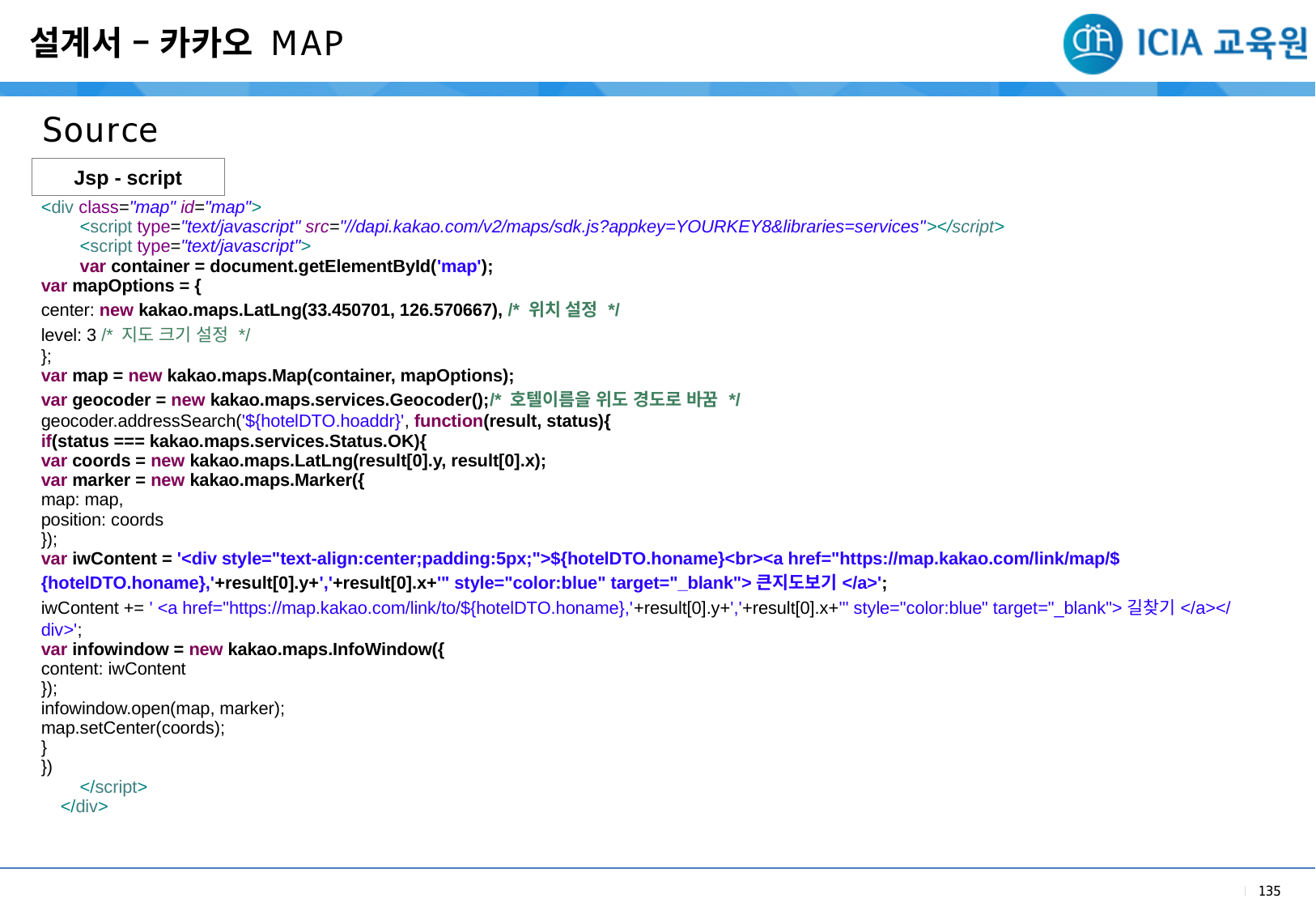

설계서 – 카카오 MAP
Source
Jsp - script
| <div class="map" id="map"> <script type="text/javascript" src="//dapi.kakao.com/v2/maps/sdk.js?appkey=YOURKEY8&libraries=services"></script> <script type="text/javascript"> var container = document.getElementById('map'); var mapOptions = { center: new kakao.maps.LatLng(33.450701, 126.570667), /\* 위치 설정 \*/ level: 3 /\* 지도 크기 설정 \*/ }; var map = new kakao.maps.Map(container, mapOptions); var geocoder = new kakao.maps.services.Geocoder();/\* 호텔이름을 위도 경도로 바꿈 \*/ geocoder.addressSearch('${hotelDTO.hoaddr}', function(result, status){ if(status === kakao.maps.services.Status.OK){ var coords = new kakao.maps.LatLng(result[0].y, result[0].x); var marker = new kakao.maps.Marker({ map: map, position: coords }); var iwContent = '<div style="text-align:center;padding:5px;">${hotelDTO.honame}<br><a href="https://map.kakao.com/link/map/${hotelDTO.honame},'+result[0].y+','+result[0].x+'" style="color:blue" target="\_blank">큰지도보기</a>'; iwContent += ' <a href="https://map.kakao.com/link/to/${hotelDTO.honame},'+result[0].y+','+result[0].x+'" style="color:blue" target="\_blank">길찾기</a></div>'; var infowindow = new kakao.maps.InfoWindow({ content: iwContent }); infowindow.open(map, marker); map.setCenter(coords); } }) </script> </div> |
| --- |